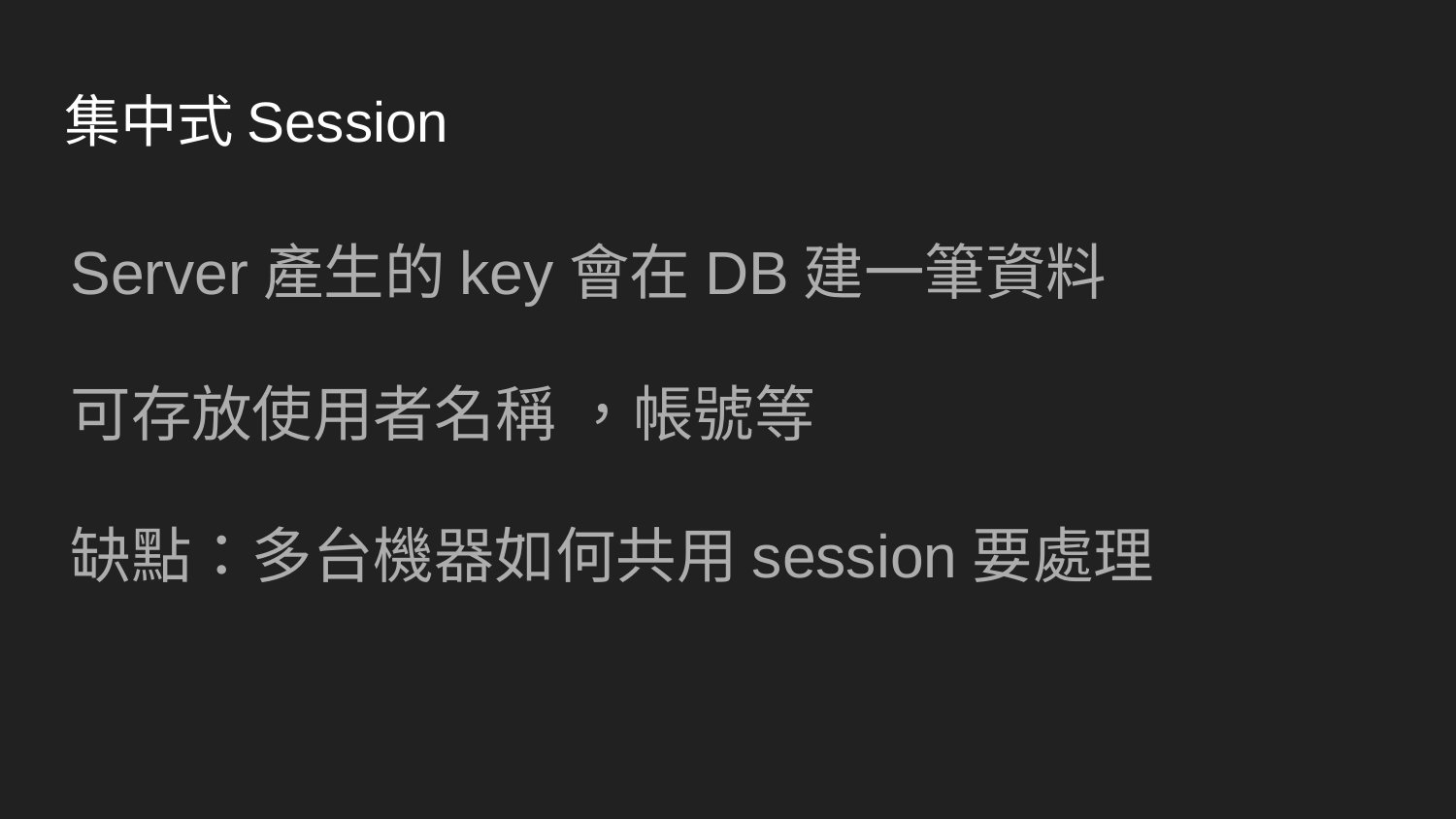

# 集中式Session
Server產生的key會在DB建一筆資料
可存放使用者名稱 ，帳號等
缺點：多台機器如何共用session要處理